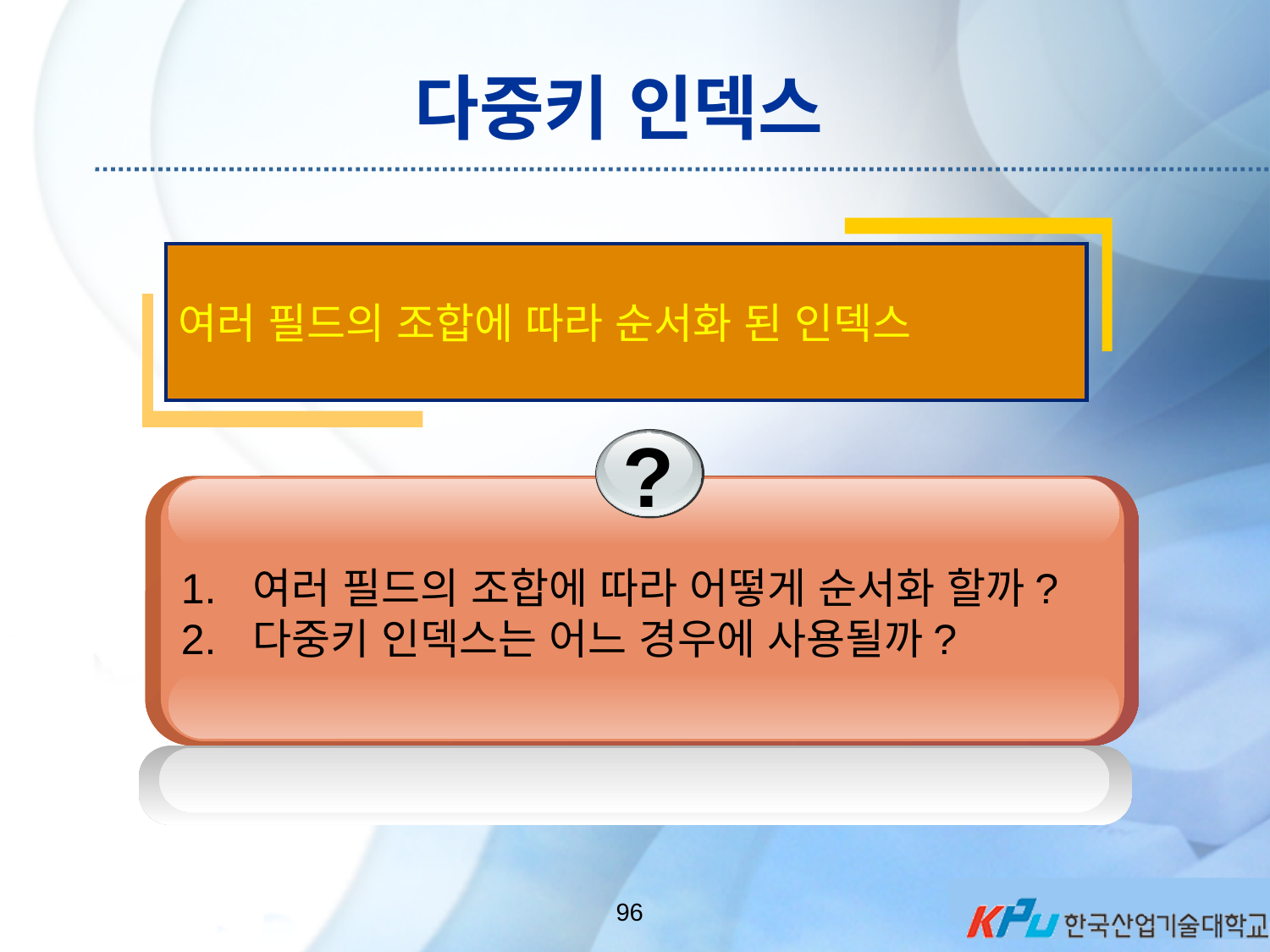

# 다중키 인덱스

여러 필드의 조합에 따라 순서화 된 인덱스

?

여러 필드의 조합에 따라 어떻게 순서화 할까?
다중키 인덱스는 어느 경우에 사용될까?

96